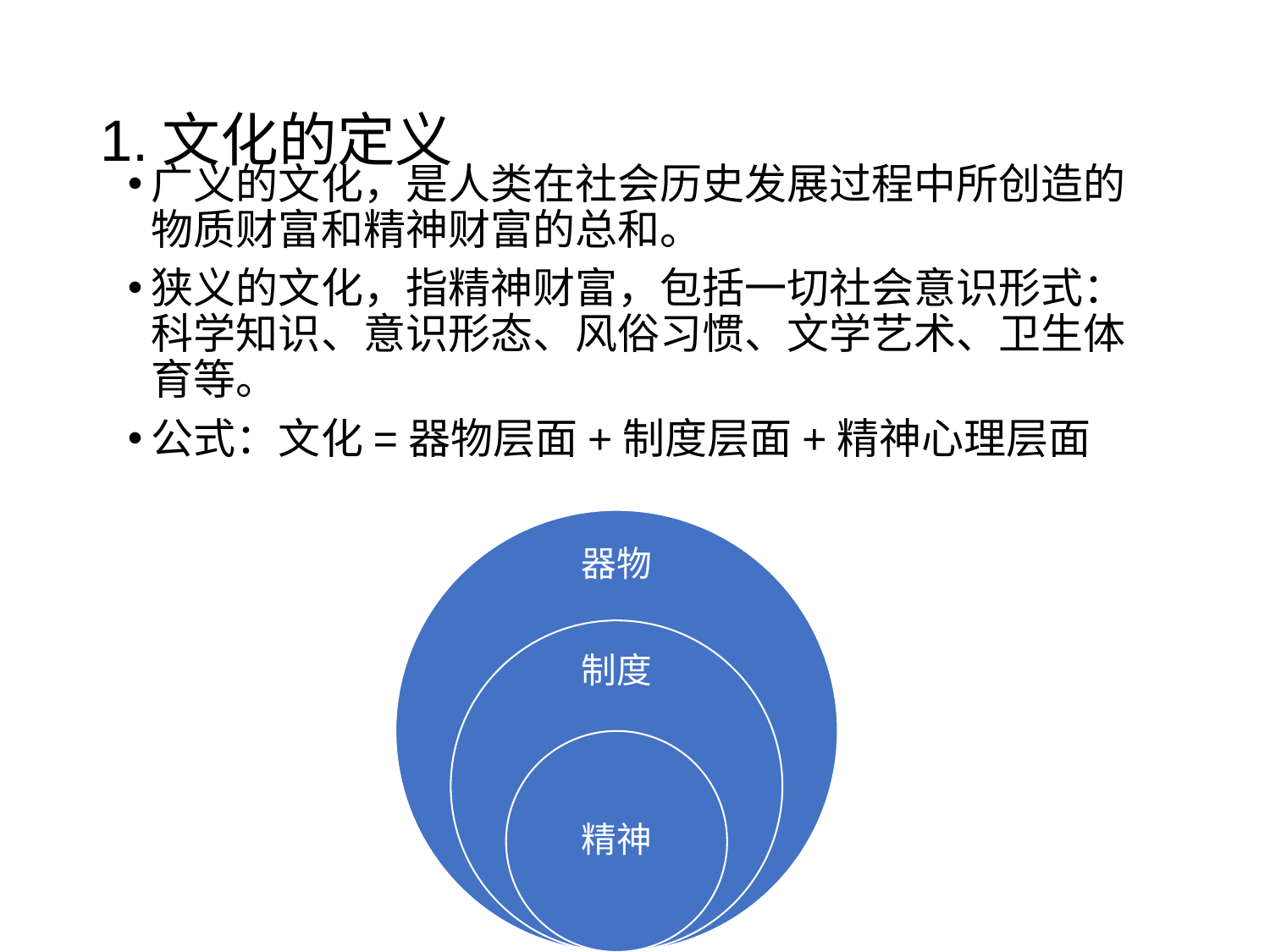

# 1.文化的定义
广义的文化，是人类在社会历史发展过程中所创造的物质财富和精神财富的总和。
狭义的文化，指精神财富，包括一切社会意识形式：科学知识、意识形态、风俗习惯、文学艺术、卫生体育等。
公式：文化=器物层面+制度层面+精神心理层面

器物
制度
精神